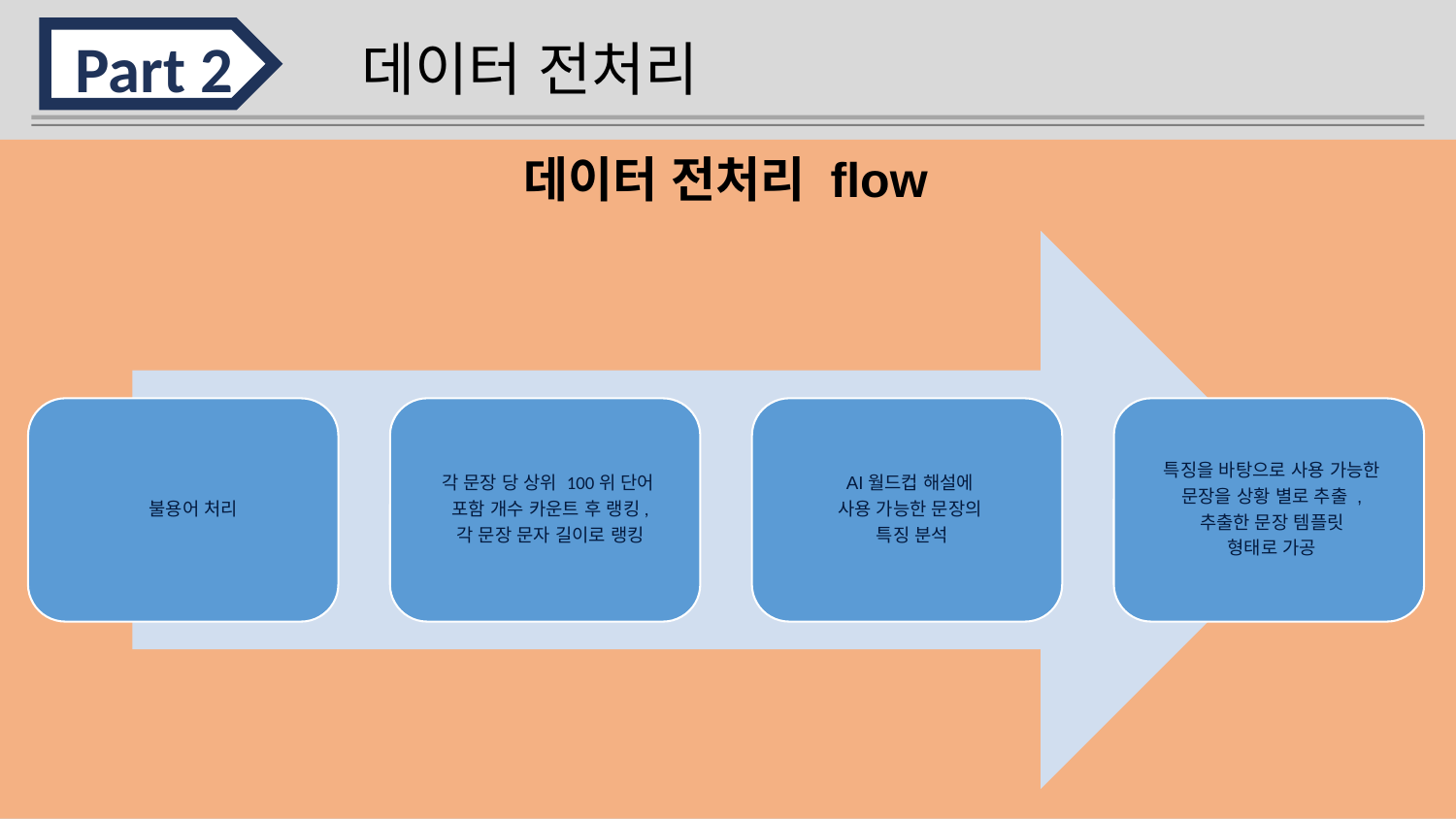

Part 2

데이터 전처리

데이터 전처리 flow
 불용어 처리
각 문장 당 상위 100위 단어
포함 개수 카운트 후 랭킹,
각 문장 문자 길이로 랭킹
AI월드컵 해설에
사용 가능한 문장의
특징 분석
특징을 바탕으로 사용 가능한
문장을 상황 별로 추출 ,
추출한 문장 템플릿
형태로 가공